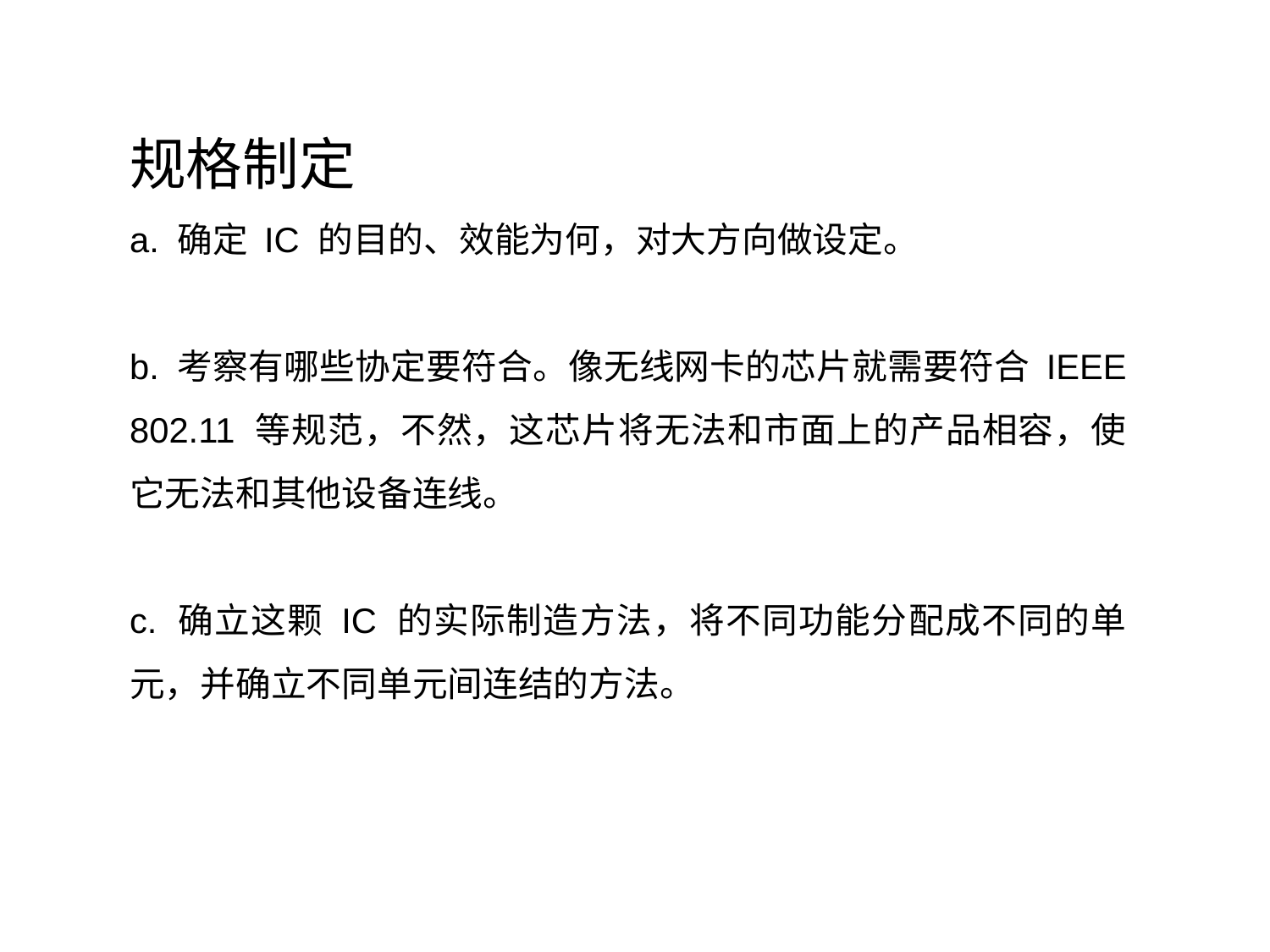

规格制定
a. 确定 IC 的目的、效能为何，对大方向做设定。

b. 考察有哪些协定要符合。像无线网卡的芯片就需要符合 IEEE 802.11 等规范，不然，这芯片将无法和市面上的产品相容，使它无法和其他设备连线。

c. 确立这颗 IC 的实际制造方法，将不同功能分配成不同的单元，并确立不同单元间连结的方法。